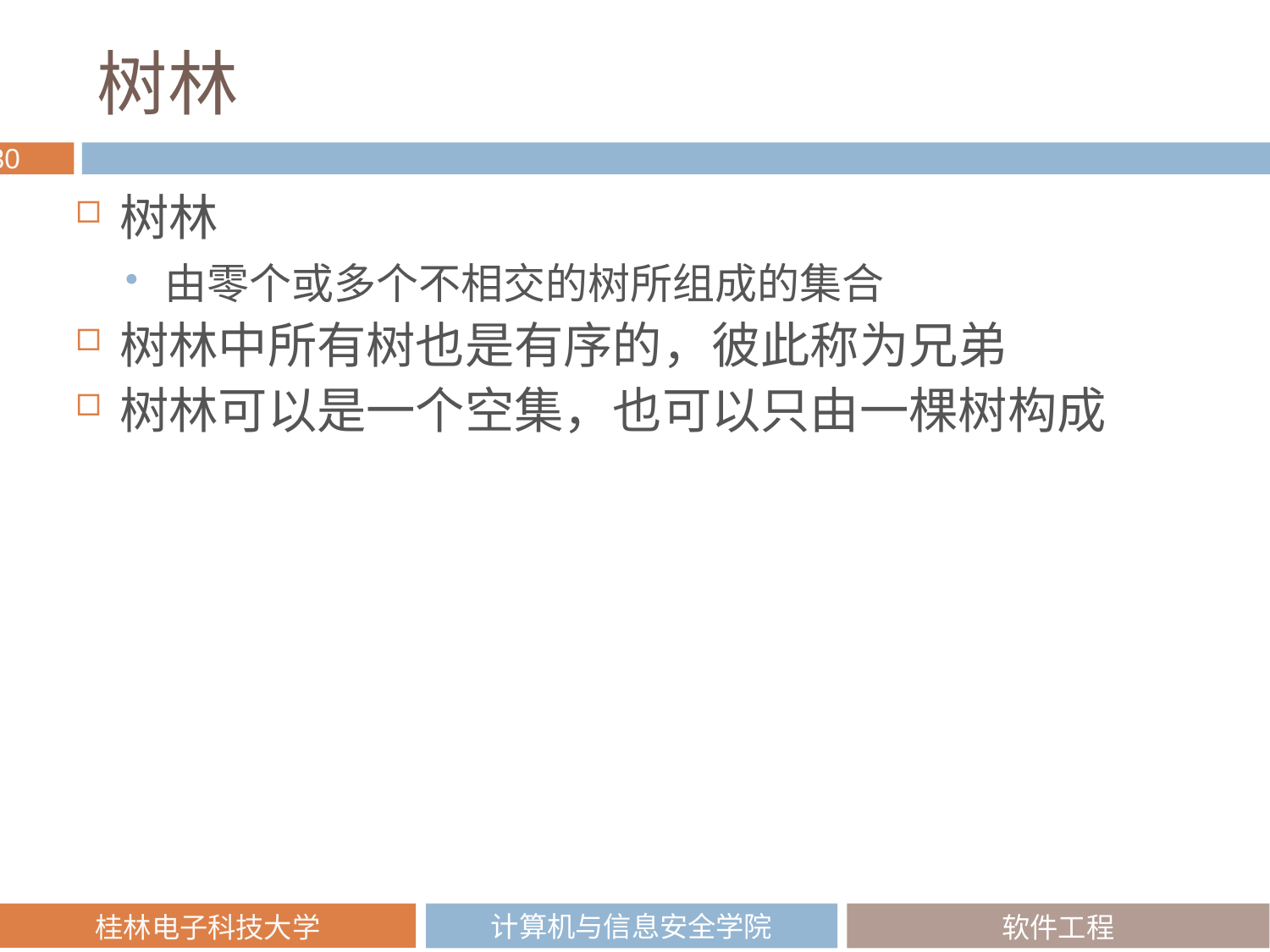

# 树林
树林
由零个或多个不相交的树所组成的集合
树林中所有树也是有序的，彼此称为兄弟
树林可以是一个空集，也可以只由一棵树构成